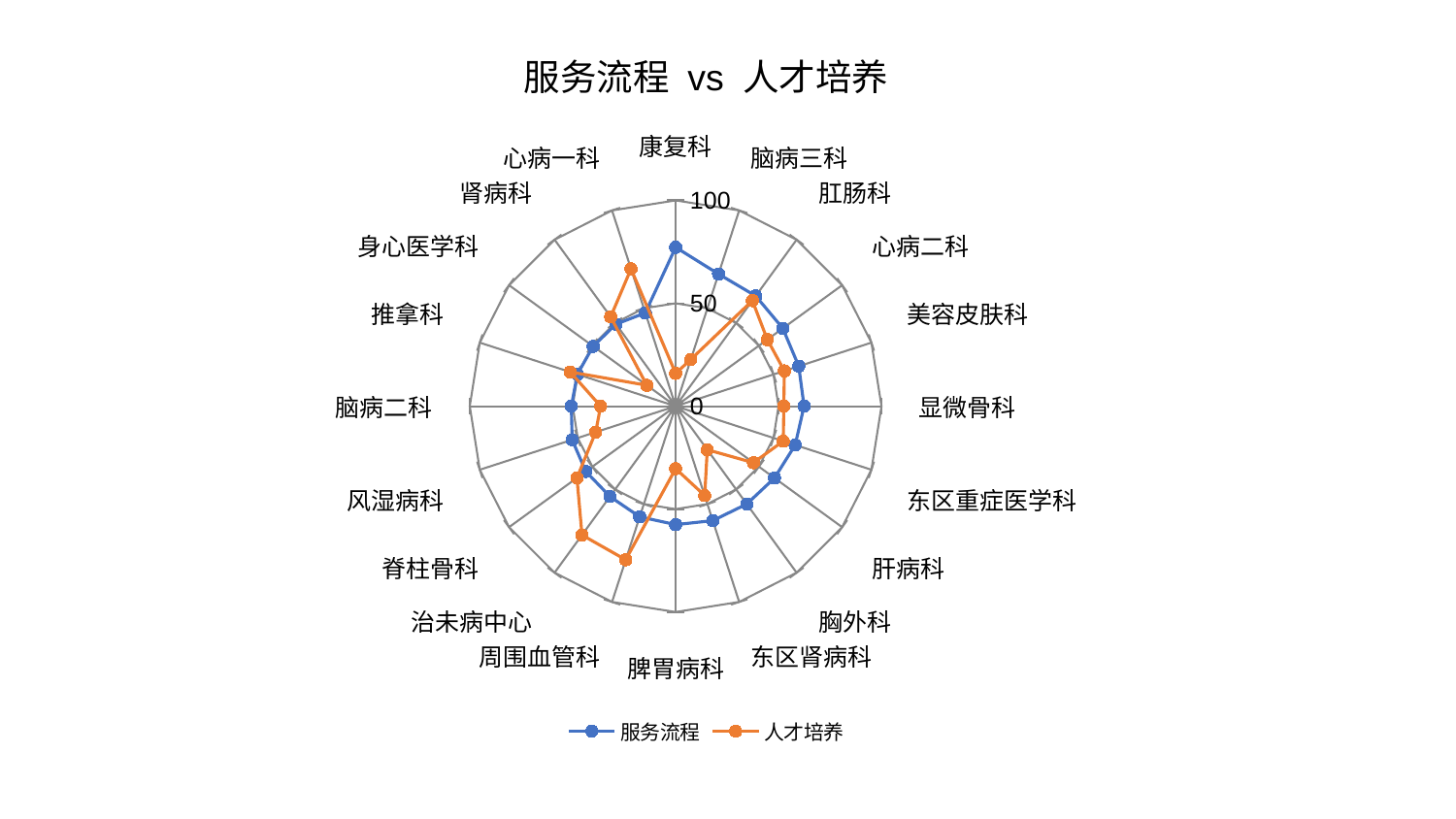

### Chart: 服务流程 vs 人才培养

| Category | 服务流程 | 人才培养 |
|---|---|---|
| 康复科 | 77.20881546200715 | 15.962032693497223 |
| 脑病三科 | 67.52686313167825 | 23.86518462738742 |
| 肛肠科 | 66.20882205664353 | 63.4426645817195 |
| 心病二科 | 64.37899064997924 | 55.09040465720156 |
| 美容皮肤科 | 62.88771649621147 | 55.553874082807134 |
| 显微骨科 | 62.407523985400516 | 52.57271378109636 |
| 东区重症医学科 | 61.087955939306326 | 54.986674455171794 |
| 肝病科 | 59.37186933530194 | 46.71505409642813 |
| 胸外科 | 58.785533155325794 | 26.186040074042165 |
| 东区肾病科 | 58.46408695128024 | 45.68043122784311 |
| 脾胃病科 | 57.55873579206206 | 30.371579889438795 |
| 周围血管科 | 56.5174332747446 | 78.47062561825612 |
| 治未病中心 | 54.27175233980922 | 77.36701510866858 |
| 脊柱骨科 | 53.927679076219036 | 59.250672176989184 |
| 风湿病科 | 52.84242258510376 | 40.8186518091053 |
| 脑病二科 | 50.645208552312944 | 36.44101410498079 |
| 推拿科 | 50.20082830005348 | 53.84732495399975 |
| 身心医学科 | 49.495679984976675 | 17.275284310540417 |
| 肾病科 | 49.26007009821181 | 53.68162225324706 |
| 心病一科 | 47.65953097262286 | 70.15384974633714 |
66